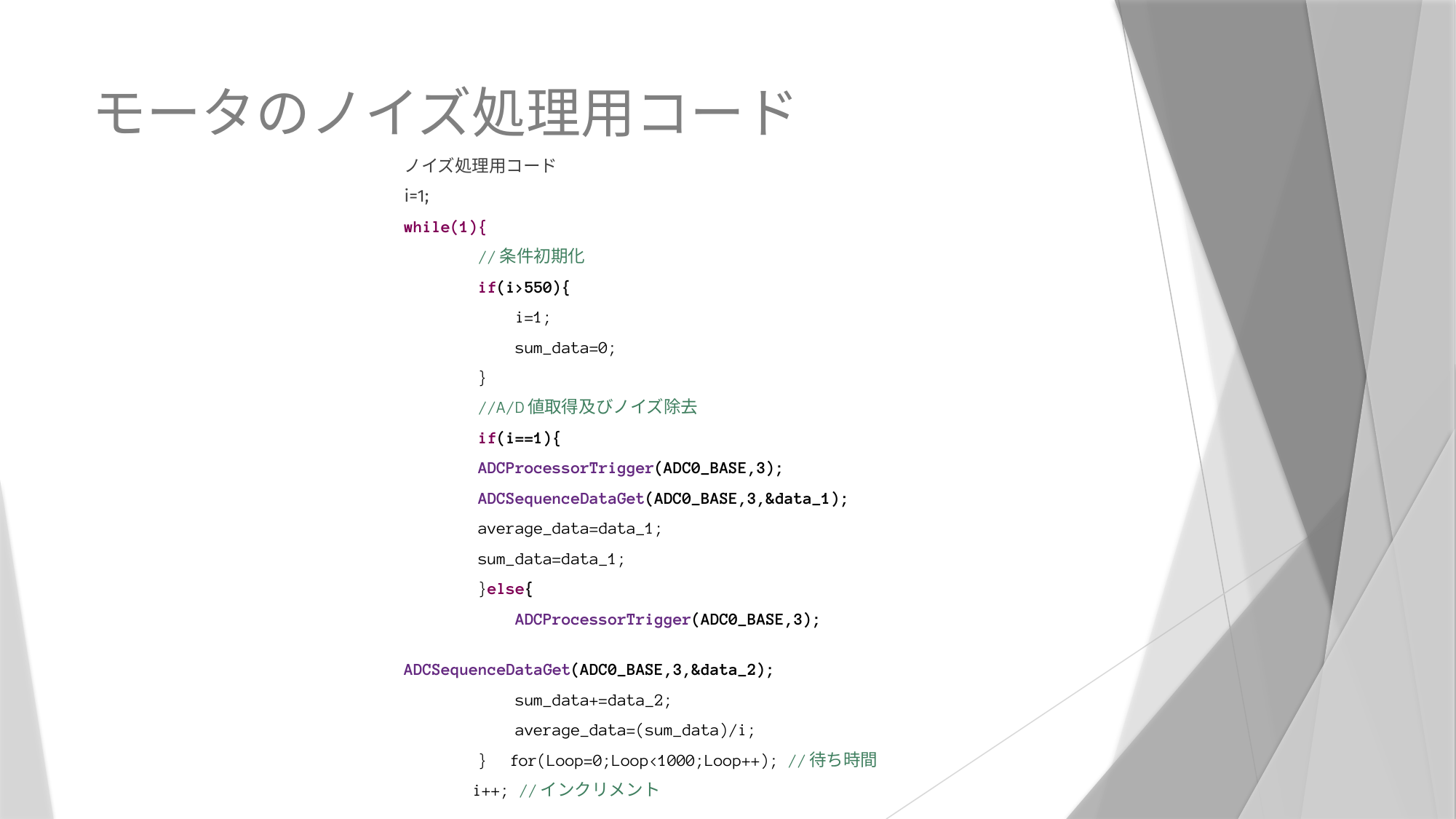

# モータのノイズ処理用コード
ノイズ処理用コード
i=1;
while(1){
        //条件初期化
        if(i>550){
            i=1;
            sum_data=0;
        }
        //A/D値取得及びノイズ除去
        if(i==1){
        ADCProcessorTrigger(ADC0_BASE,3);
        ADCSequenceDataGet(ADC0_BASE,3,&data_1);
        average_data=data_1;
        sum_data=data_1;
        }else{
            ADCProcessorTrigger(ADC0_BASE,3);
            ADCSequenceDataGet(ADC0_BASE,3,&data_2);
            sum_data+=data_2;
            average_data=(sum_data)/i;
        }　for(Loop=0;Loop<1000;Loop++); //待ち時間
		i++; //インクリメント